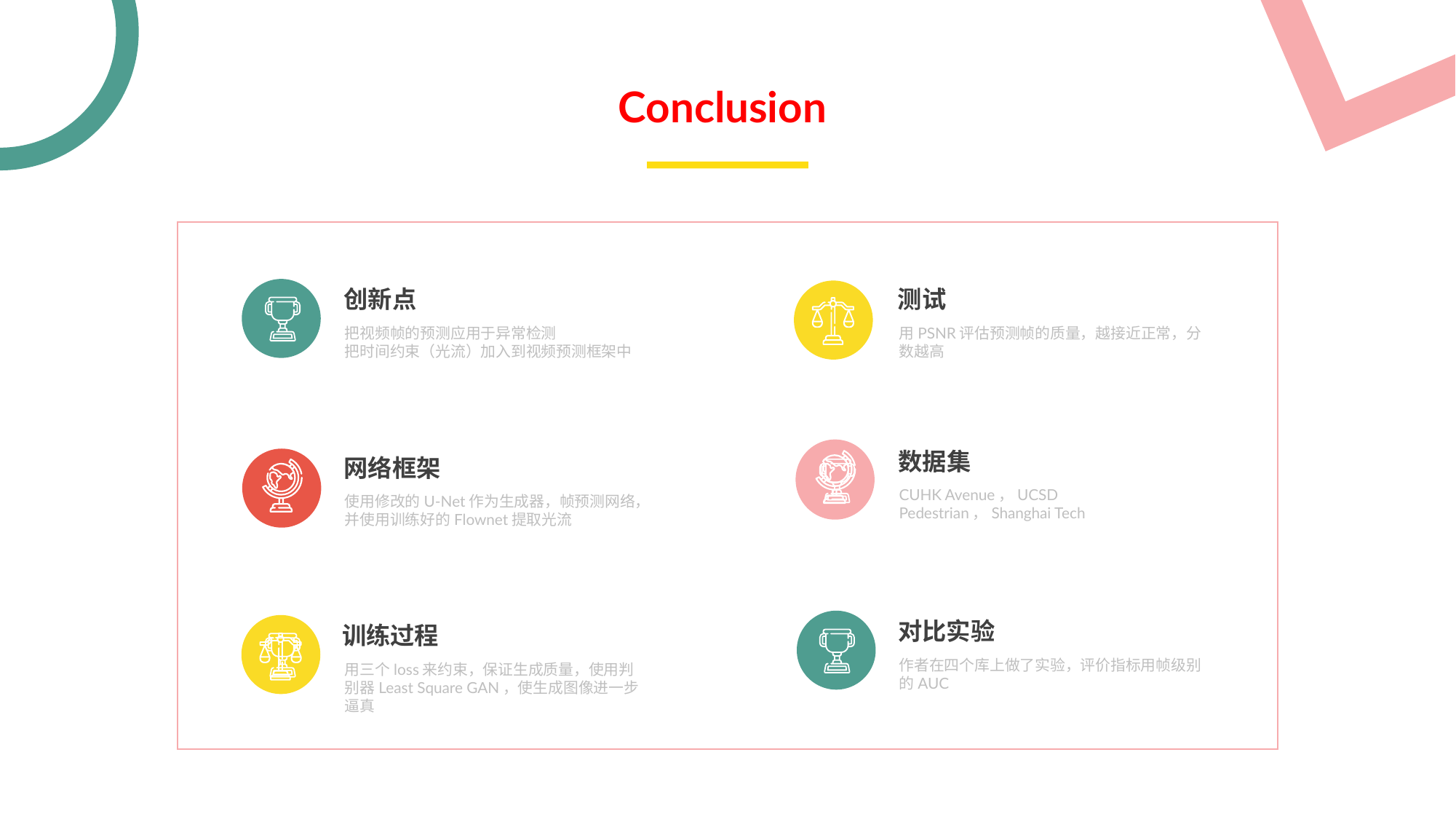

Conclusion

创新点
把视频帧的预测应用于异常检测
把时间约束（光流）加入到视频预测框架中
测试

用PSNR评估预测帧的质量，越接近正常，分数越高

数据集

CUHK Avenue，UCSD Pedestrian，Shanghai Tech
网络框架

使用修改的U-Net作为生成器，帧预测网络，并使用训练好的Flownet提取光流

对比实验

作者在四个库上做了实验，评价指标用帧级别的AUC

训练过程

用三个loss来约束，保证生成质量，使用判别器Least Square GAN，使生成图像进一步逼真